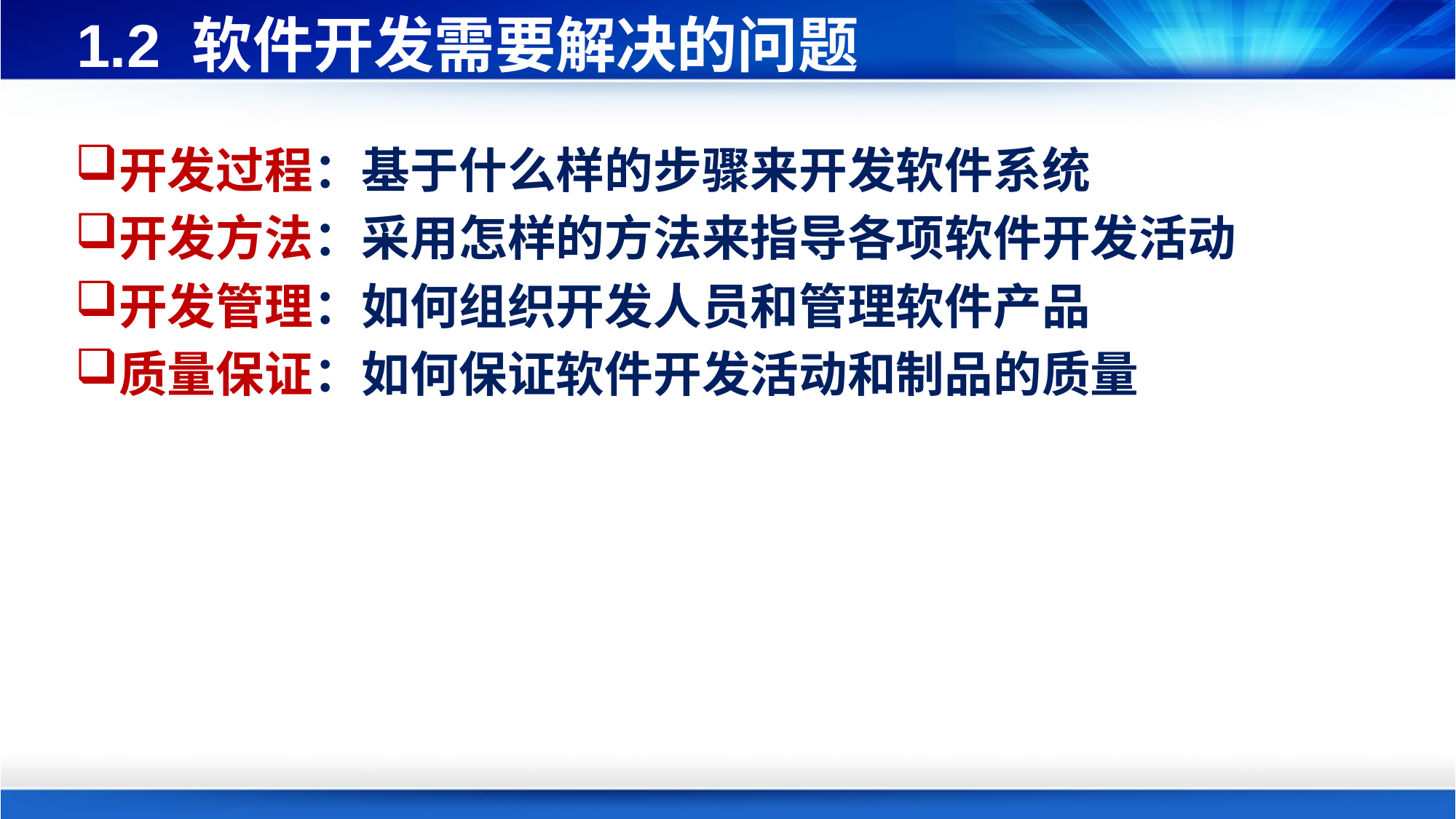

# 1.2 软件开发需要解决的问题
开发过程：基于什么样的步骤来开发软件系统
开发方法：采用怎样的方法来指导各项软件开发活动
开发管理：如何组织开发人员和管理软件产品
质量保证：如何保证软件开发活动和制品的质量